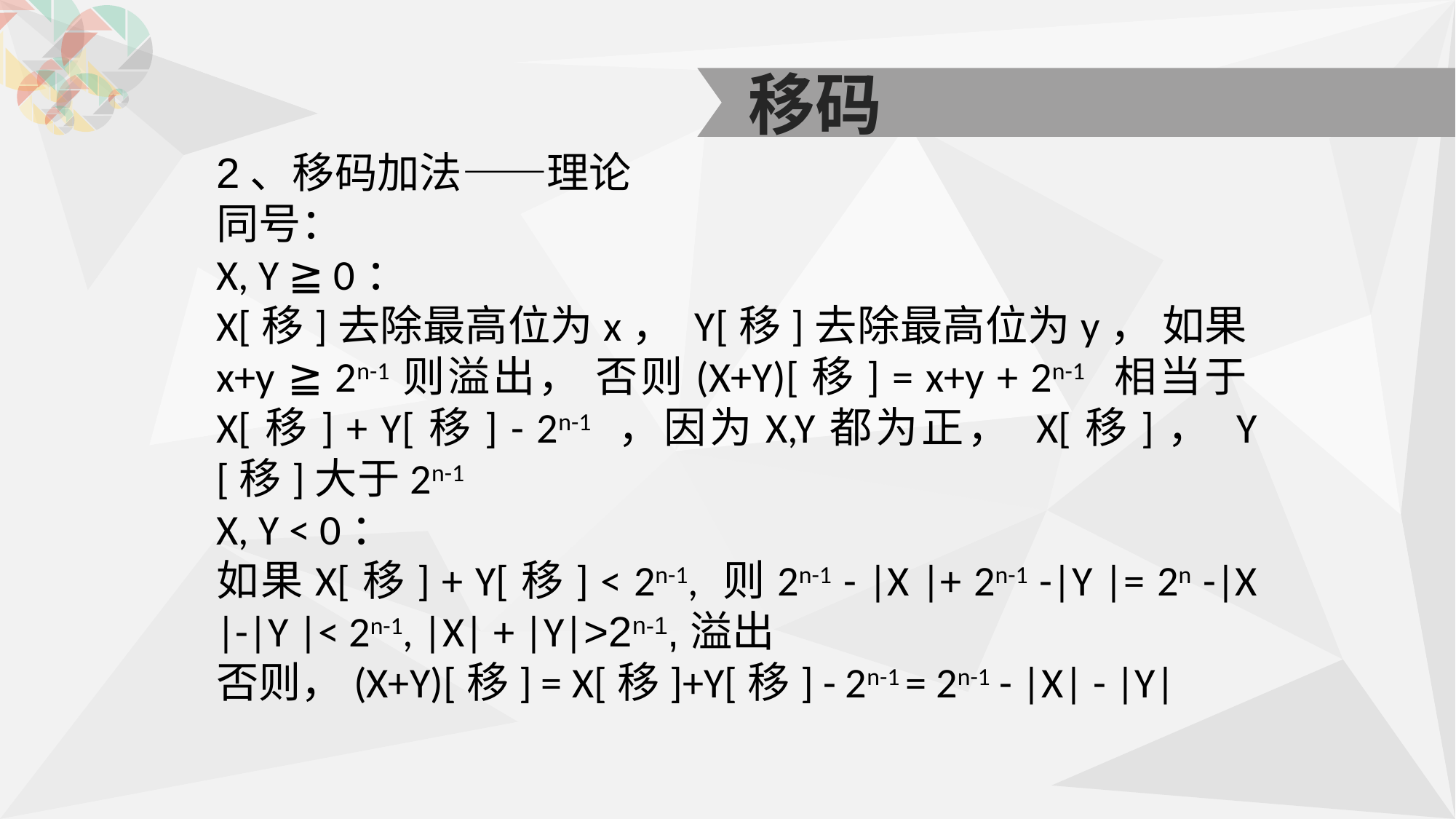

移码

2、移码加法——理论
同号：
X, Y ≧ 0：
X[移]去除最高位为x， Y[移]去除最高位为y， 如果x+y ≧ 2n-1则溢出， 否则(X+Y)[移] = x+y + 2n-1  相当于X[移] + Y[移] - 2n-1 ，因为X,Y都为正， X[移]， Y[移]大于2n-1
X, Y < 0：
如果X[移] + Y[移] < 2n-1, 则2n-1 - |X |+ 2n-1 -|Y |= 2n -|X |-|Y |< 2n-1, |X| + |Y|>2n-1,溢出
否则，(X+Y)[移] = X[移]+Y[移] - 2n-1 = 2n-1 - |X| - |Y|